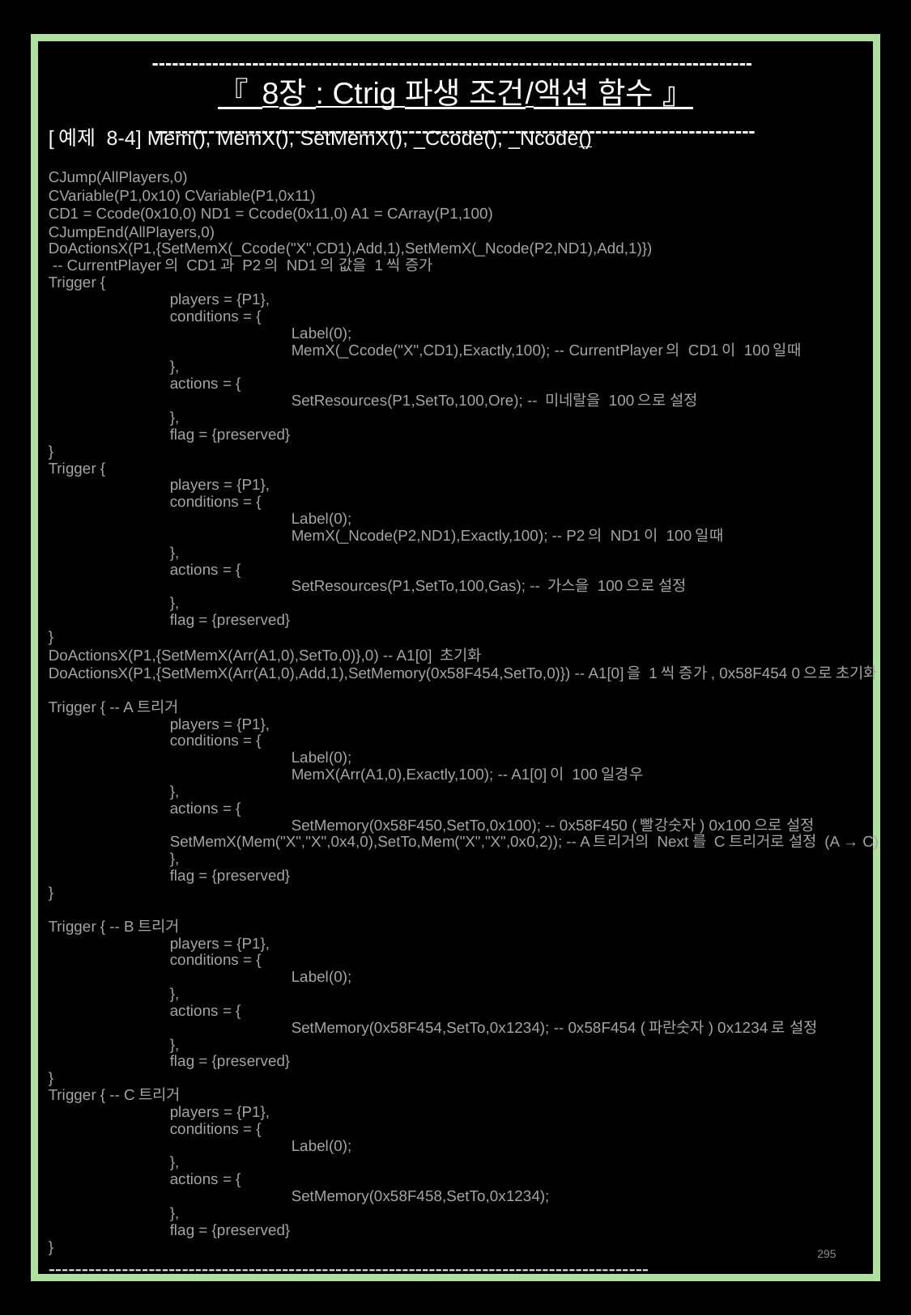

------------------------------------------------------------------------------------------
『  8장 : Ctrig 파생 조건/액션 함수 』
------------------------------------------------------------------------------------------
[예제 8-4] Mem(), MemX(), SetMemX(), _Ccode(), _Ncode()

CJump(AllPlayers,0)
CVariable(P1,0x10) CVariable(P1,0x11)
CD1 = Ccode(0x10,0) ND1 = Ccode(0x11,0) A1 = CArray(P1,100)
CJumpEnd(AllPlayers,0)
DoActionsX(P1,{SetMemX(_Ccode("X",CD1),Add,1),SetMemX(_Ncode(P2,ND1),Add,1)})
 -- CurrentPlayer의 CD1과 P2의 ND1의 값을 1씩 증가
Trigger {
	players = {P1},
	conditions = {
		Label(0);
		MemX(_Ccode("X",CD1),Exactly,100); -- CurrentPlayer의 CD1이 100일때
	},
	actions = {
		SetResources(P1,SetTo,100,Ore); -- 미네랄을 100으로 설정
	},
	flag = {preserved}
}
Trigger {
	players = {P1},
	conditions = {
		Label(0);
		MemX(_Ncode(P2,ND1),Exactly,100); -- P2의 ND1이 100일때
	},
	actions = {
		SetResources(P1,SetTo,100,Gas); -- 가스을 100으로 설정
	},
	flag = {preserved}
}
DoActionsX(P1,{SetMemX(Arr(A1,0),SetTo,0)},0) -- A1[0] 초기화
DoActionsX(P1,{SetMemX(Arr(A1,0),Add,1),SetMemory(0x58F454,SetTo,0)}) -- A1[0]을 1씩 증가, 0x58F454 0으로 초기화

Trigger { -- A트리거
	players = {P1},
	conditions = {
		Label(0);
		MemX(Arr(A1,0),Exactly,100); -- A1[0]이 100일경우
	},
	actions = {
		SetMemory(0x58F450,SetTo,0x100); -- 0x58F450 (빨강숫자) 0x100으로 설정
	SetMemX(Mem("X","X",0x4,0),SetTo,Mem("X","X",0x0,2)); -- A트리거의 Next를 C트리거로 설정 (A → C)
	},
	flag = {preserved}
}

Trigger { -- B트리거
	players = {P1},
	conditions = {
		Label(0);
	},
	actions = {
		SetMemory(0x58F454,SetTo,0x1234); -- 0x58F454 (파란숫자) 0x1234로 설정
	},
	flag = {preserved}
}
Trigger { -- C트리거
	players = {P1},
	conditions = {
		Label(0);
	},
	actions = {
		SetMemory(0x58F458,SetTo,0x1234);
	},
	flag = {preserved}
}
------------------------------------------------------------------------------------------
295